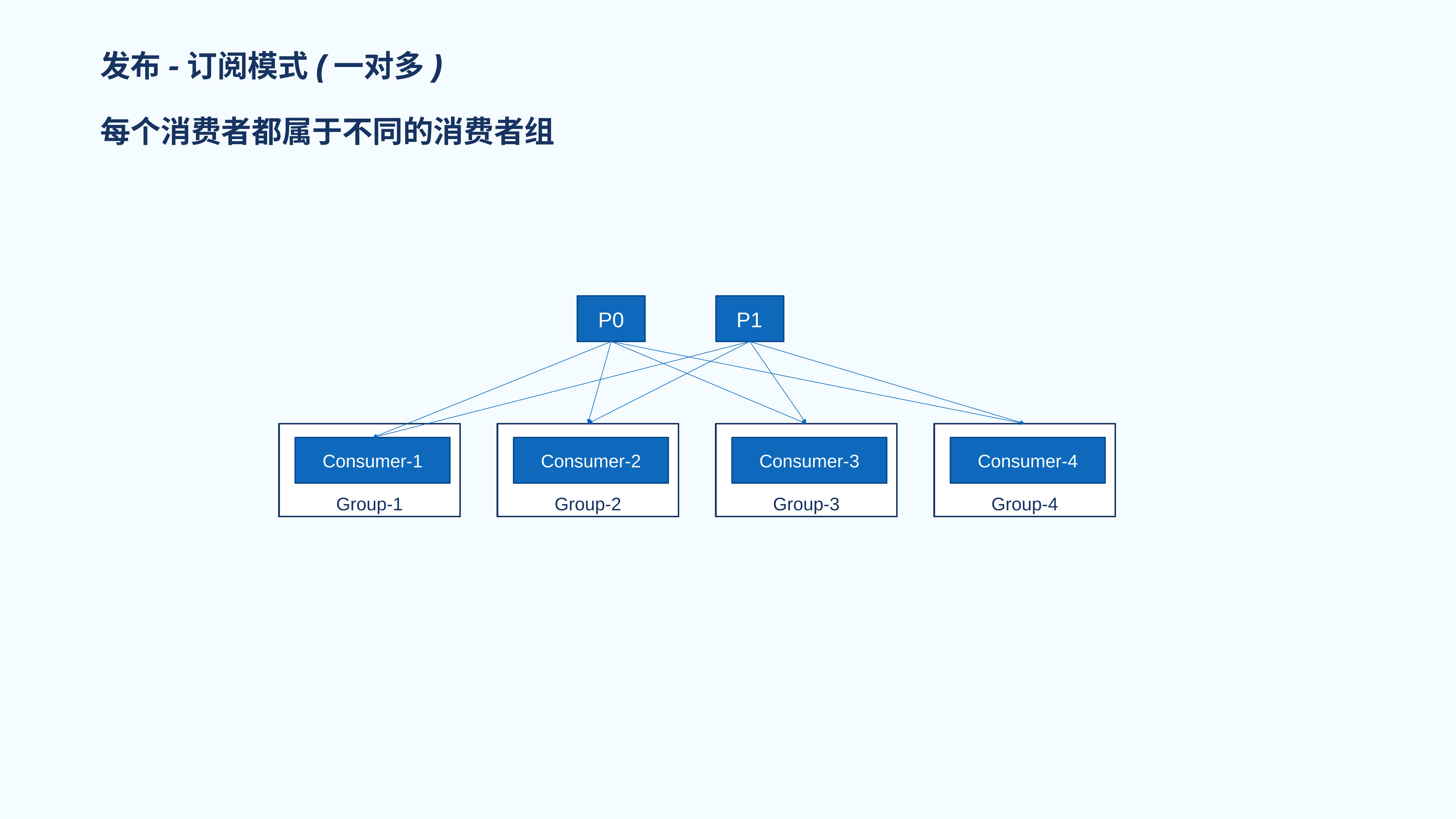

# 发布-订阅模式(一对多) 每个消费者都属于不同的消费者组
P0
P1
Group-1
Consumer-1
Group-2
Consumer-2
Group-3
Consumer-3
Group-4
Consumer-4